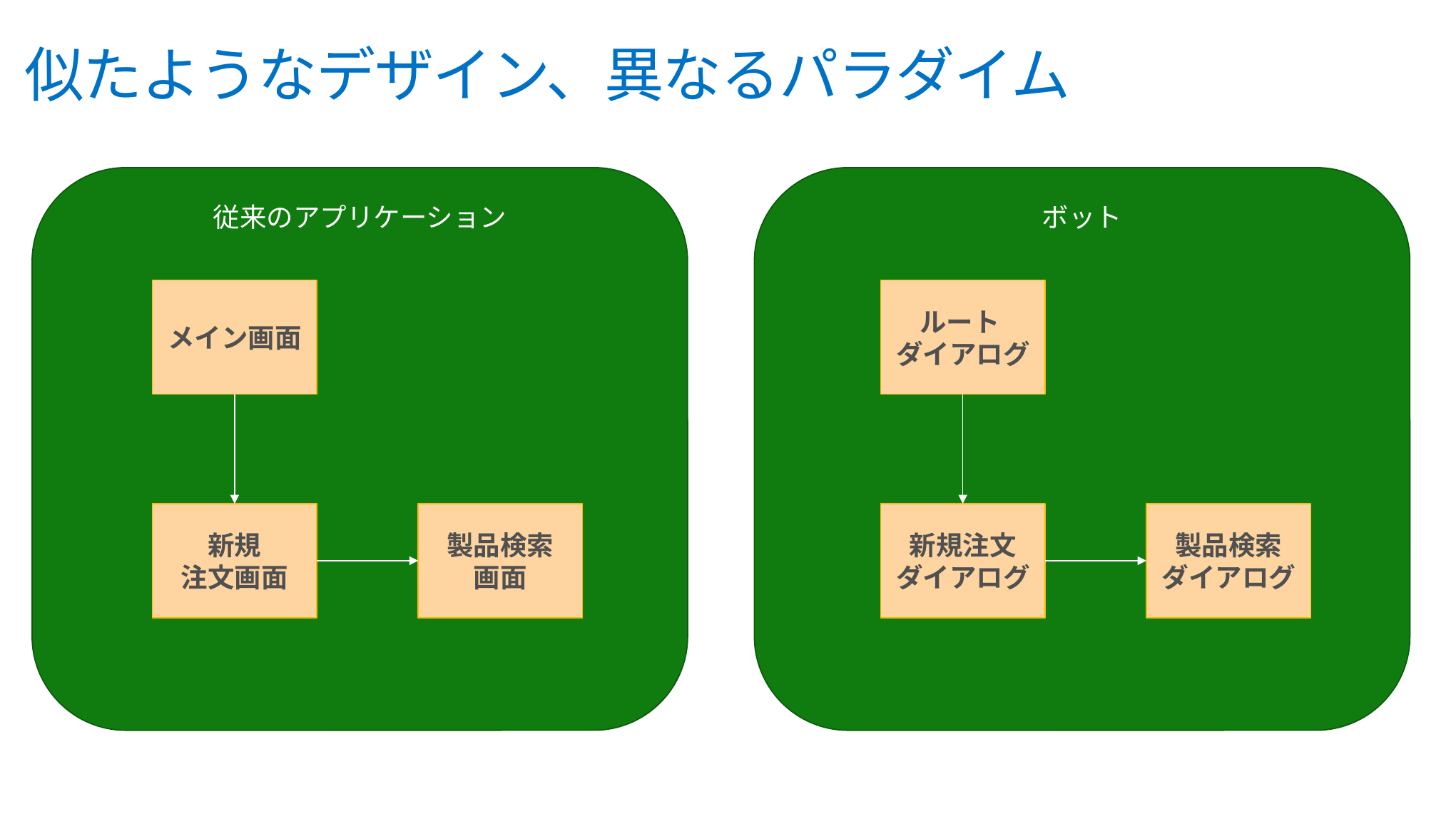

# 似たようなデザイン、異なるパラダイム
従来のアプリケーション
メイン画面
新規
注文画面
製品検索
画面
ボット
ルート
ダイアログ
新規注文
ダイアログ
製品検索
ダイアログ